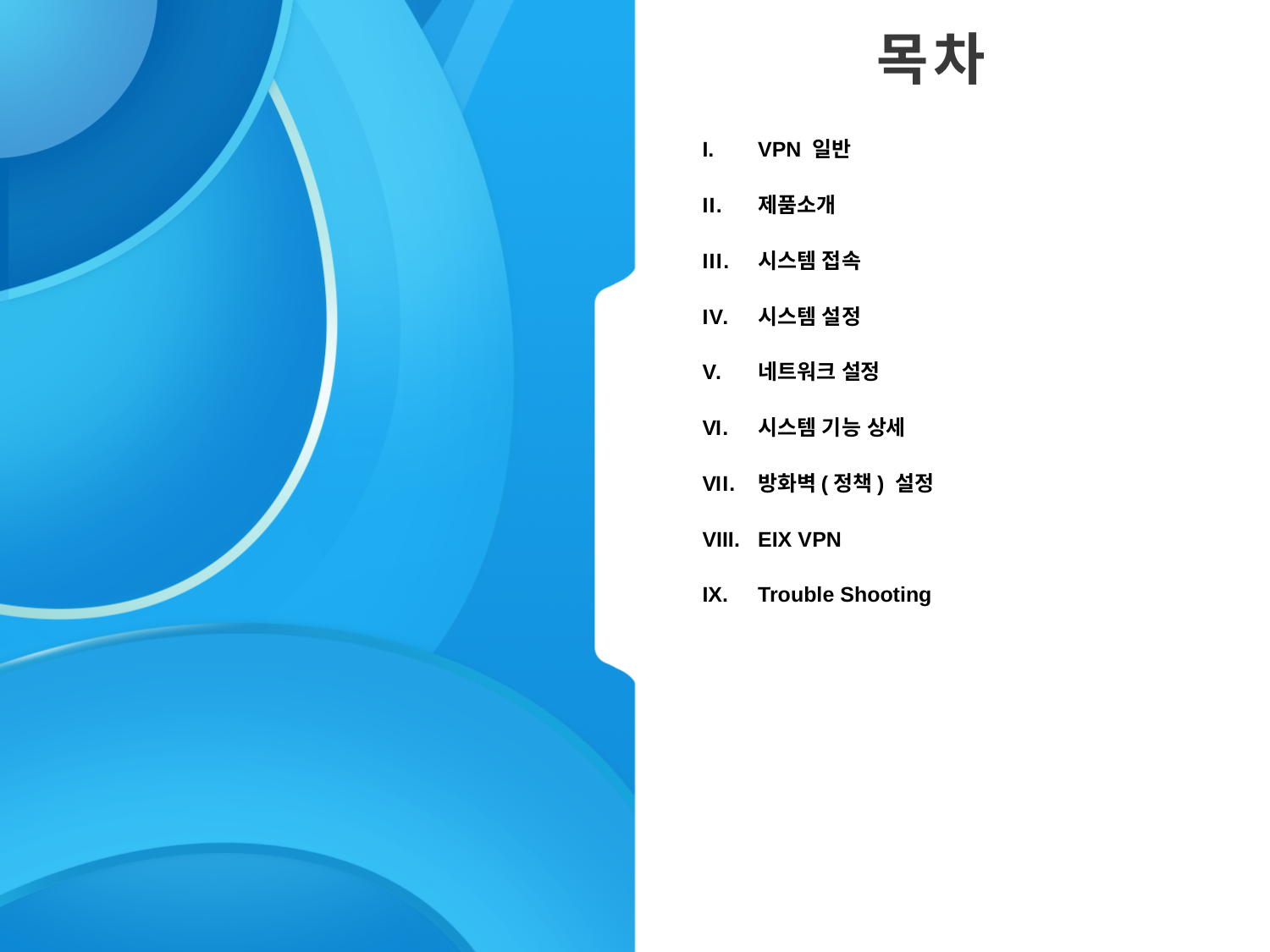

# 목 차
VPN 일반
제품소개
시스템 접속
시스템 설정
네트워크 설정
시스템 기능 상세
방화벽(정책) 설정
EIX VPN
Trouble Shooting